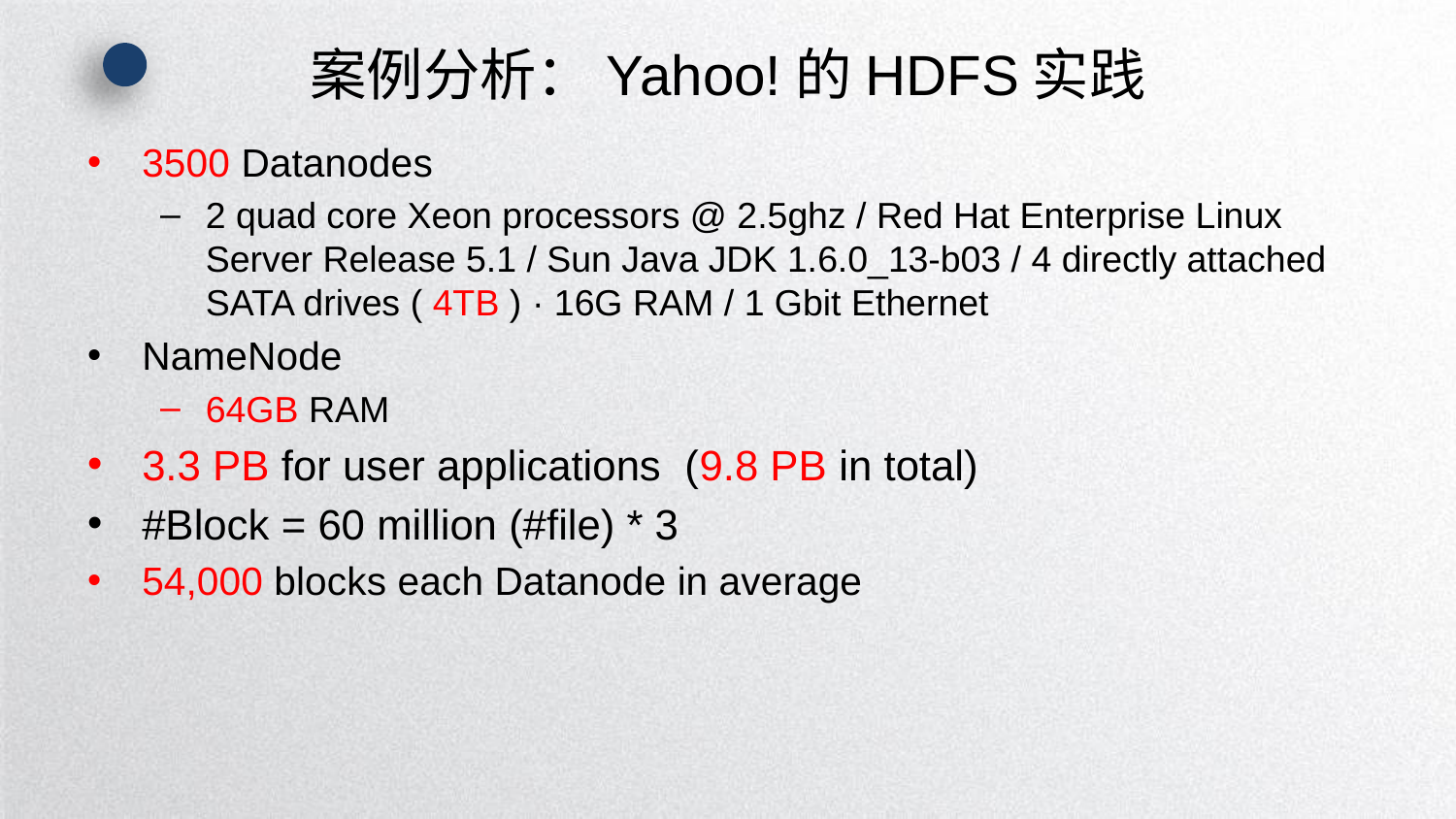

# 案例分析：Yahoo!的HDFS实践
3500 Datanodes
2 quad core Xeon processors @ 2.5ghz / Red Hat Enterprise Linux Server Release 5.1 / Sun Java JDK 1.6.0_13-b03 / 4 directly attached SATA drives ( 4TB ) · 16G RAM / 1 Gbit Ethernet
NameNode
64GB RAM
3.3 PB for user applications  (9.8 PB in total)
#Block = 60 million (#file) * 3
54,000 blocks each Datanode in average